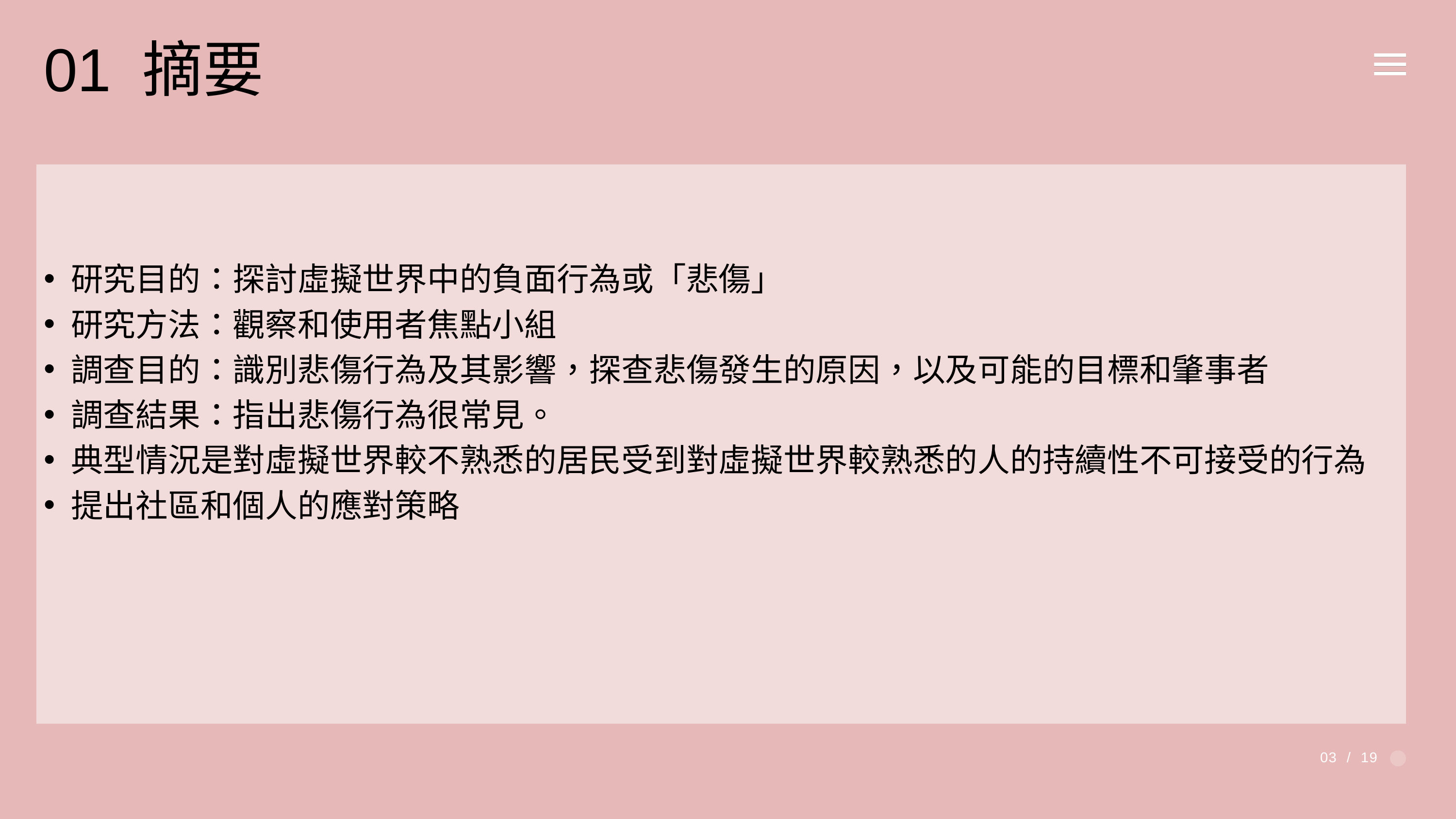

# 01 摘要

研究目的：探討虛擬世界中的負面行為或「悲傷」
研究方法：觀察和使用者焦點小組
調查目的：識別悲傷行為及其影響，探查悲傷發生的原因，以及可能的目標和肇事者
調查結果：指出悲傷行為很常見。
典型情況是對虛擬世界較不熟悉的居民受到對虛擬世界較熟悉的人的持續性不可接受的行為
提出社區和個人的應對策略

03  /  19